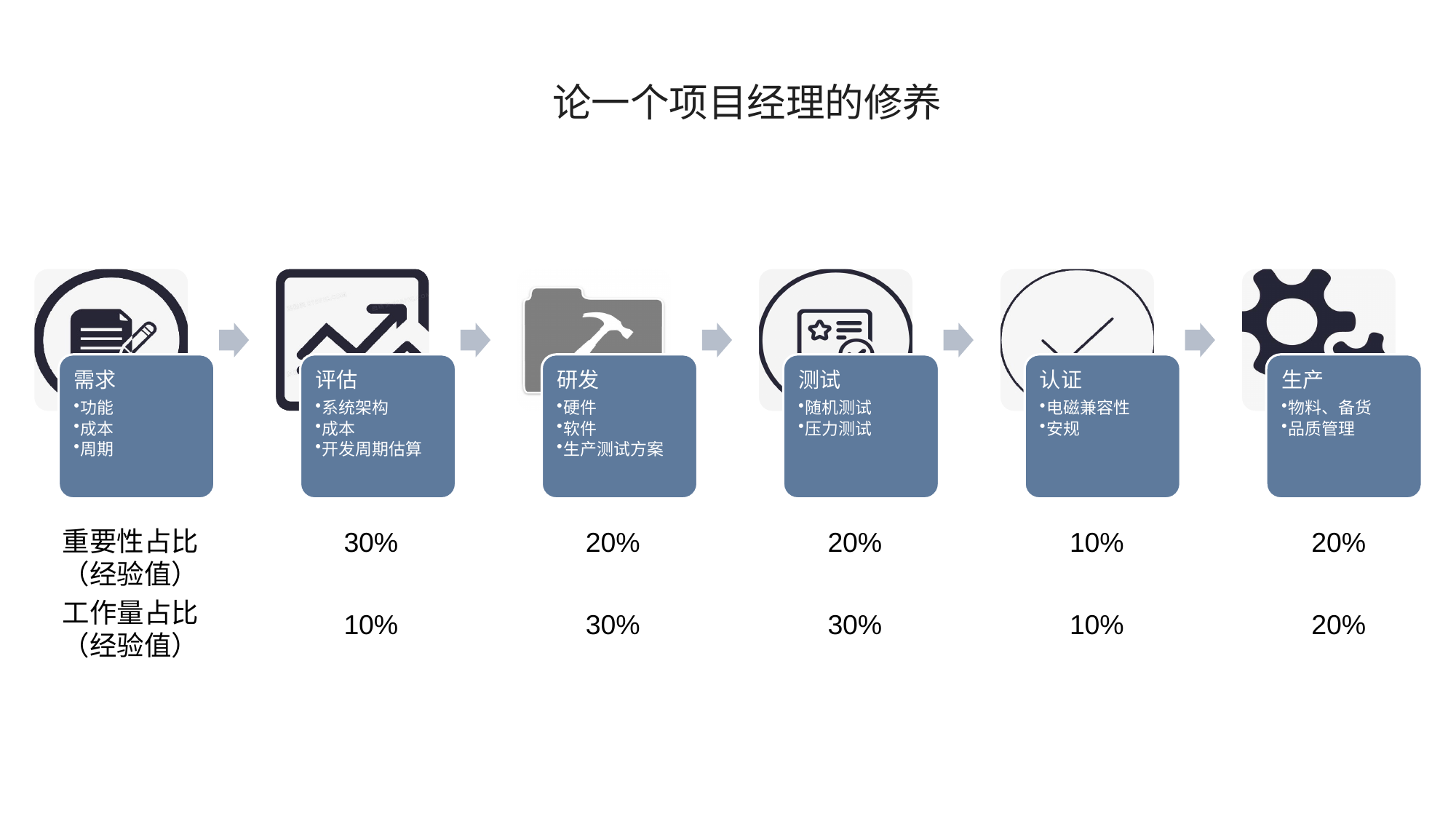

论一个项目经理的修养
需求
功能
成本
周期

评估
系统架构
成本
开发周期估算

研发
硬件
软件
生产测试方案

测试
随机测试
压力测试

认证
电磁兼容性
安规

生产
物料、备货
品质管理
重要性占比（经验值）
30%
20%
20%
10%
20%
工作量占比（经验值）
10%
30%
30%
10%
20%